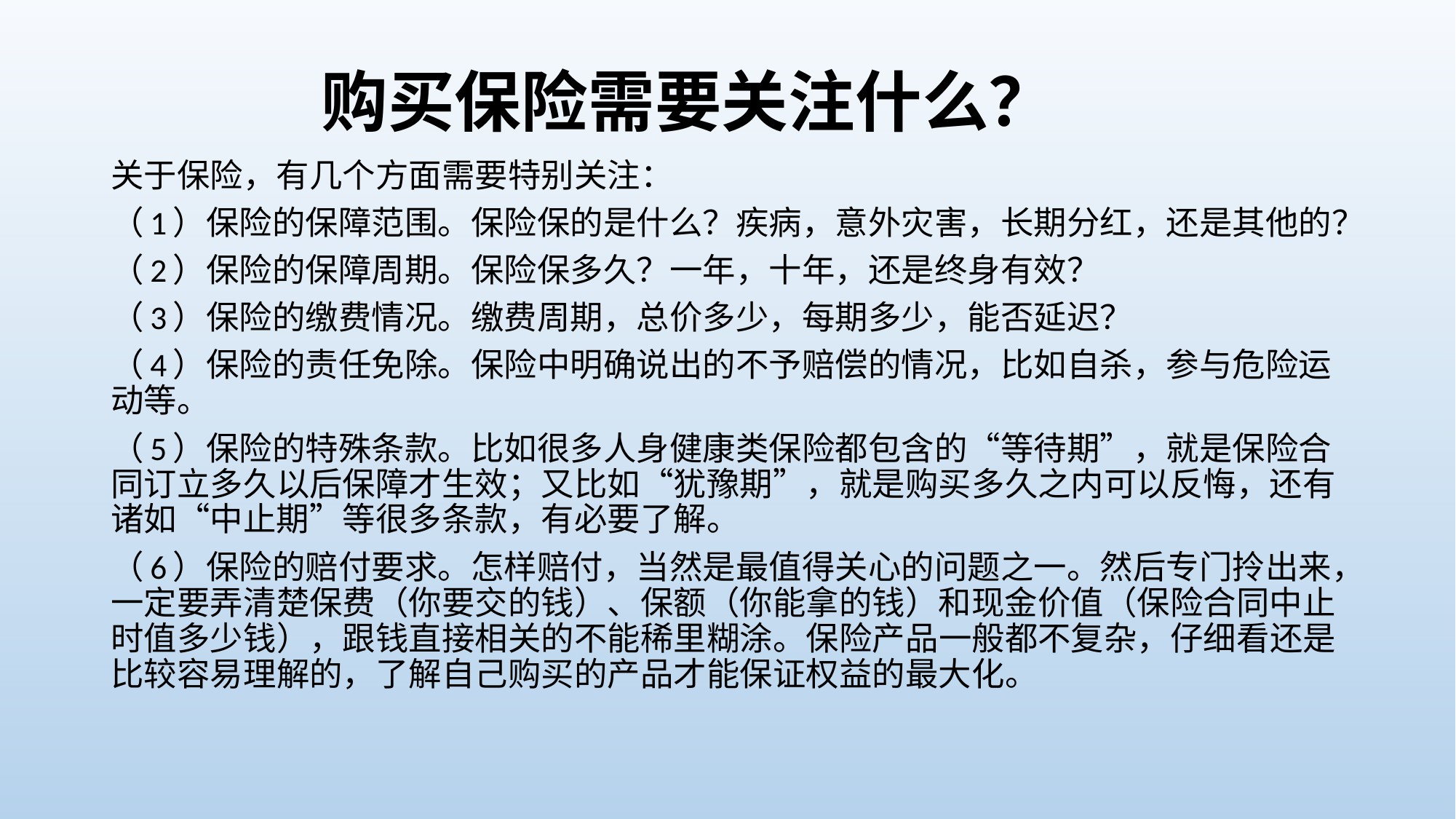

# 购买保险需要关注什么？
关于保险，有几个方面需要特别关注：
（1）保险的保障范围。保险保的是什么？疾病，意外灾害，长期分红，还是其他的？
（2）保险的保障周期。保险保多久？一年，十年，还是终身有效？
（3）保险的缴费情况。缴费周期，总价多少，每期多少，能否延迟？
（4）保险的责任免除。保险中明确说出的不予赔偿的情况，比如自杀，参与危险运动等。
（5）保险的特殊条款。比如很多人身健康类保险都包含的“等待期”，就是保险合同订立多久以后保障才生效；又比如“犹豫期”，就是购买多久之内可以反悔，还有诸如“中止期”等很多条款，有必要了解。
（6）保险的赔付要求。怎样赔付，当然是最值得关心的问题之一。然后专门拎出来，一定要弄清楚保费（你要交的钱）、保额（你能拿的钱）和现金价值（保险合同中止时值多少钱），跟钱直接相关的不能稀里糊涂。保险产品一般都不复杂，仔细看还是比较容易理解的，了解自己购买的产品才能保证权益的最大化。